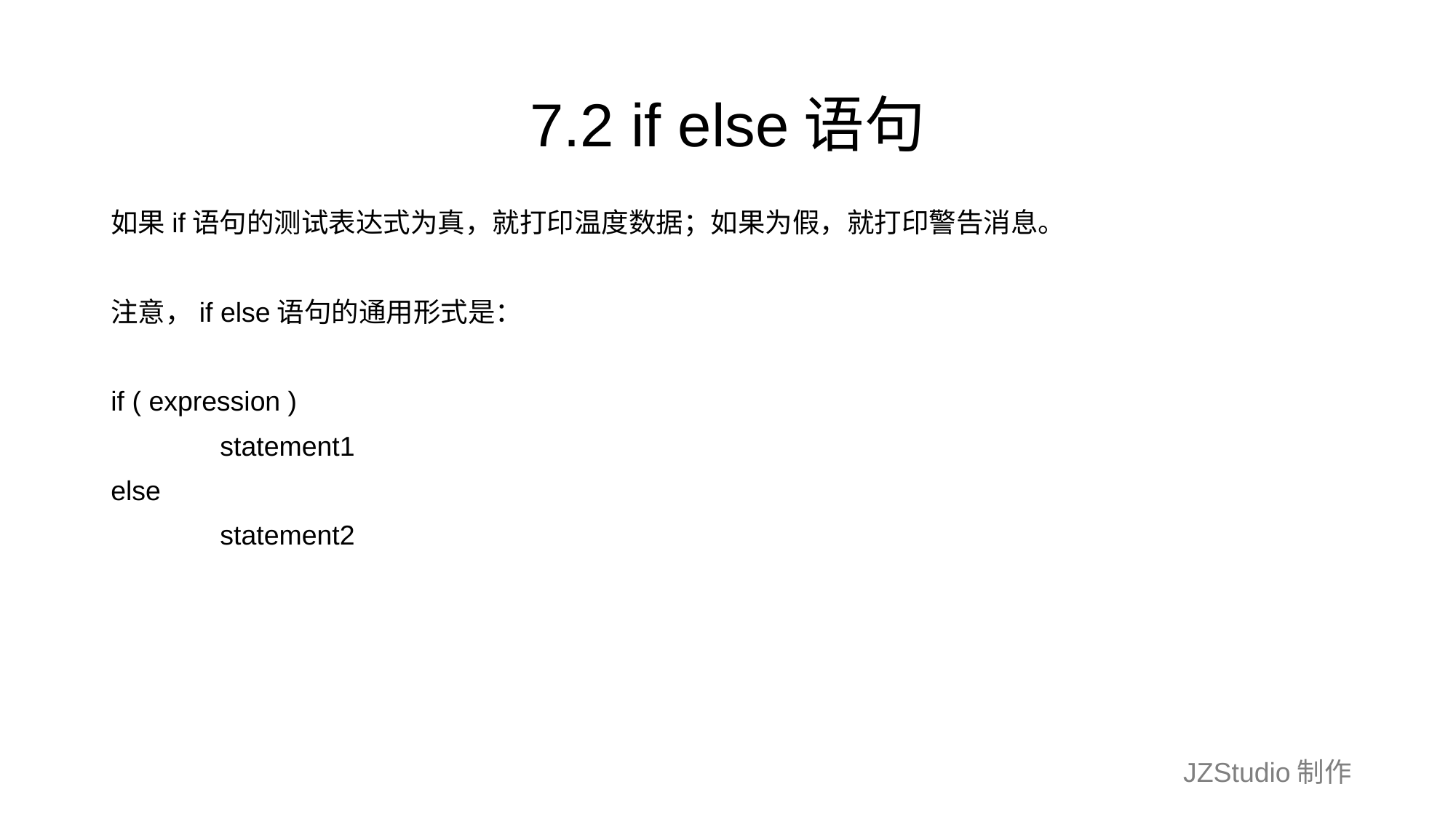

# 7.2 if else语句
如果if语句的测试表达式为真，就打印温度数据；如果为假，就打印警告消息。

注意，if else语句的通用形式是：

if ( expression )
	statement1
else
	statement2